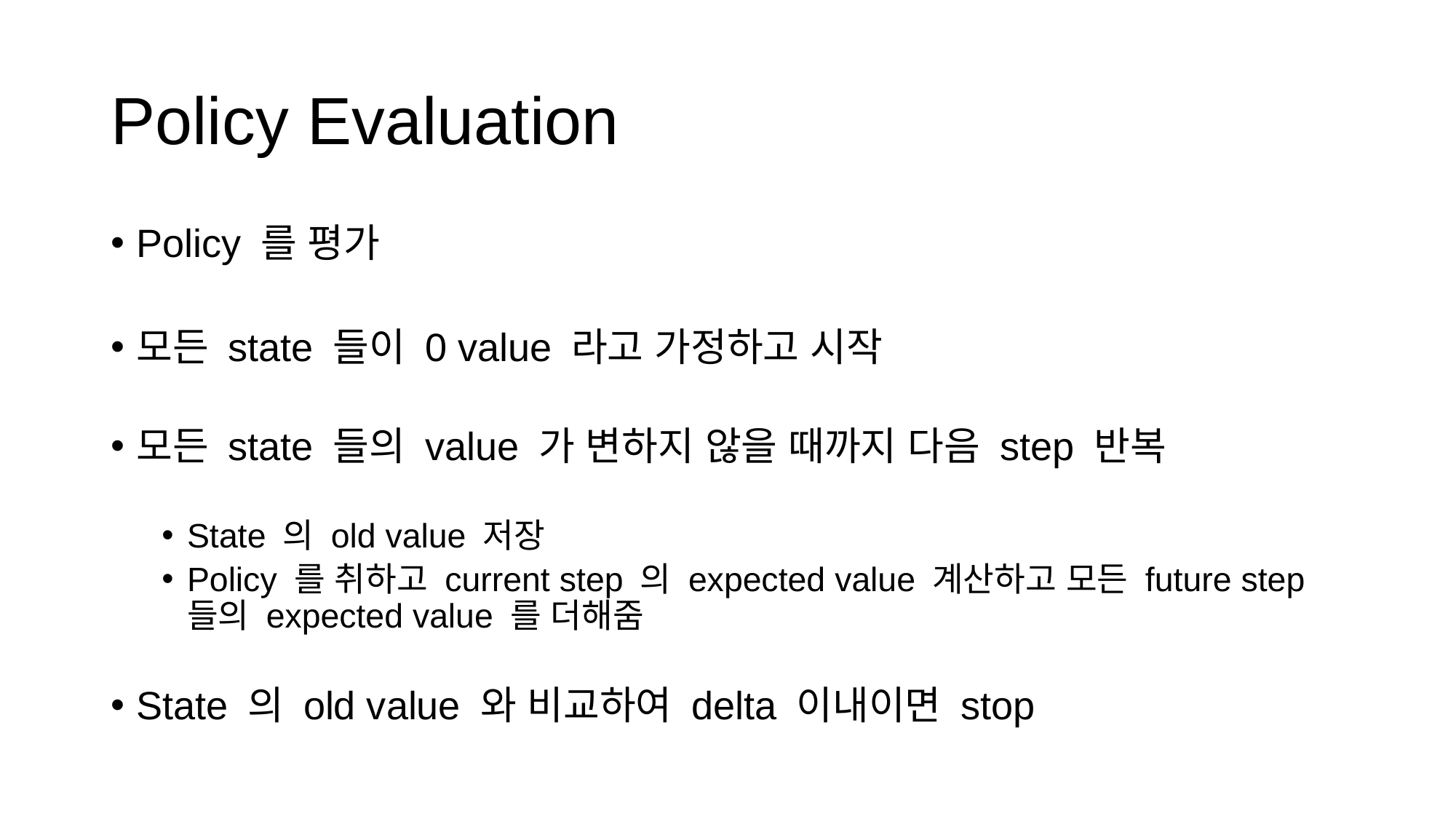

# Policy Evaluation
Policy 를 평가
모든 state 들이 0 value 라고 가정하고 시작
모든 state 들의 value 가 변하지 않을 때까지 다음 step 반복
State 의 old value 저장
Policy 를 취하고 current step 의 expected value 계산하고 모든 future step 들의 expected value 를 더해줌
State 의 old value 와 비교하여 delta 이내이면 stop